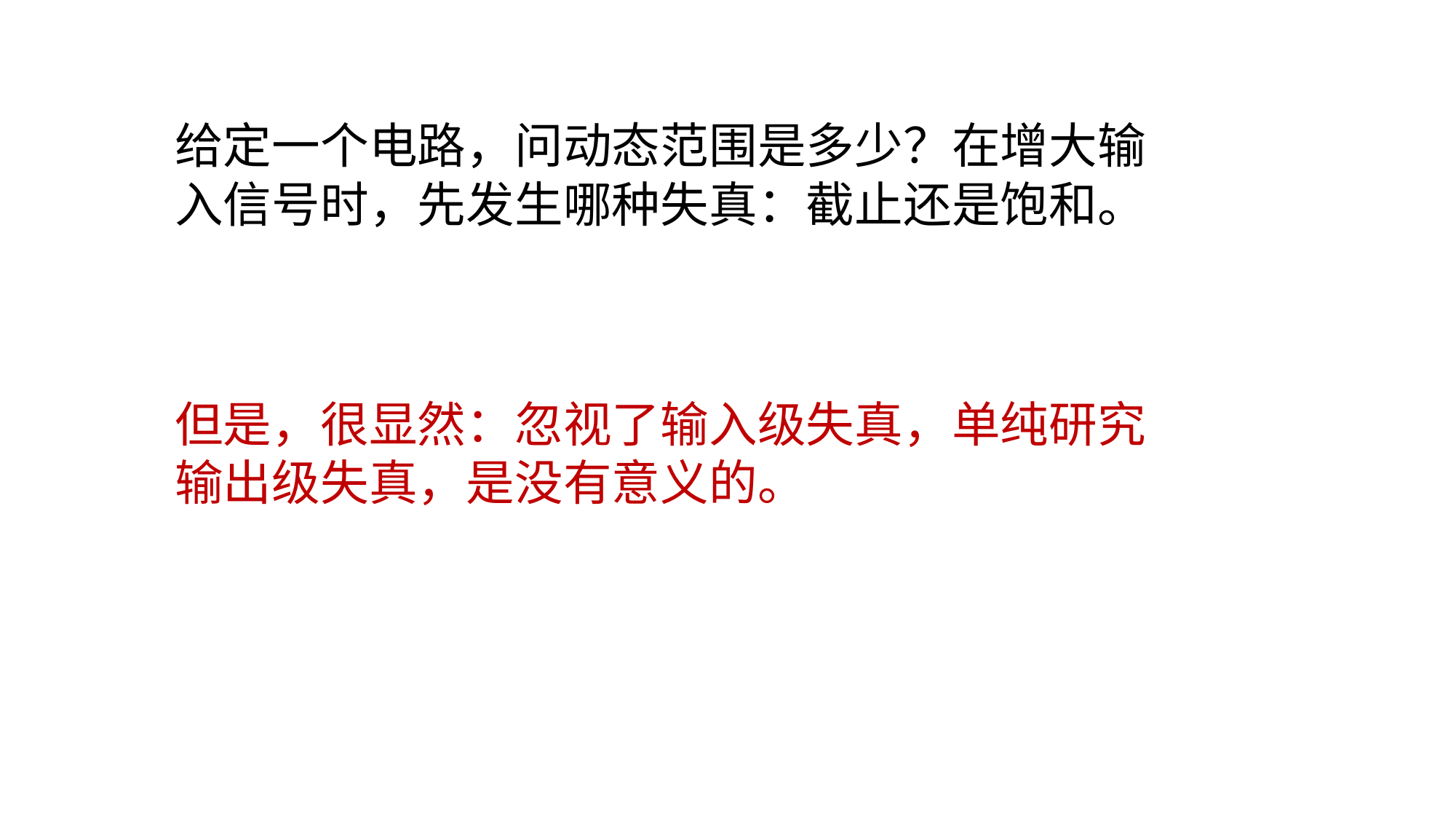

给定一个电路，问动态范围是多少？在增大输入信号时，先发生哪种失真：截止还是饱和。
但是，很显然：忽视了输入级失真，单纯研究输出级失真，是没有意义的。